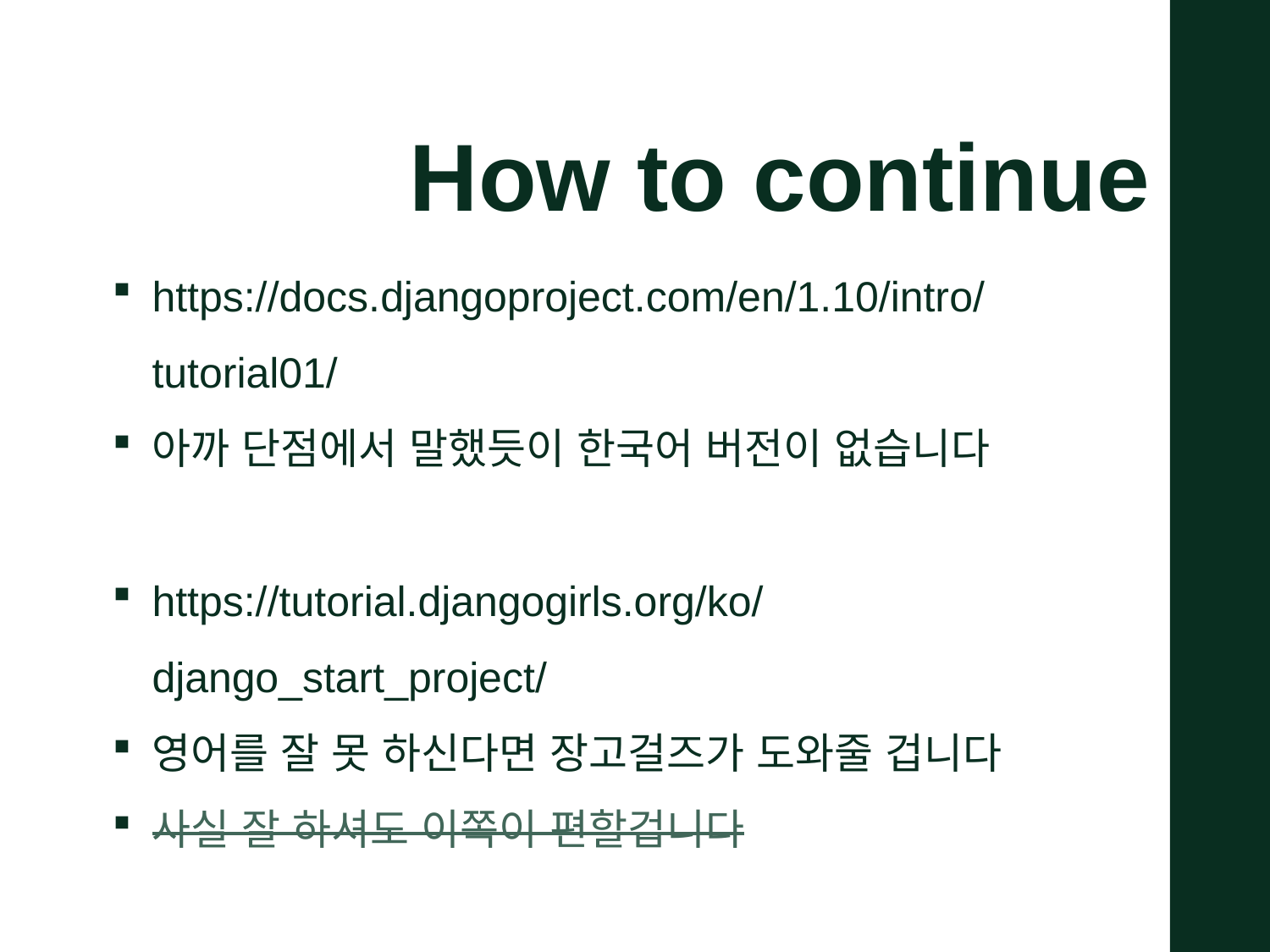

How to continue
https://docs.djangoproject.com/en/1.10/intro/tutorial01/
아까 단점에서 말했듯이 한국어 버전이 없습니다

https://tutorial.djangogirls.org/ko/django_start_project/
영어를 잘 못 하신다면 장고걸즈가 도와줄 겁니다
사실 잘 하셔도 이쪽이 편할겁니다